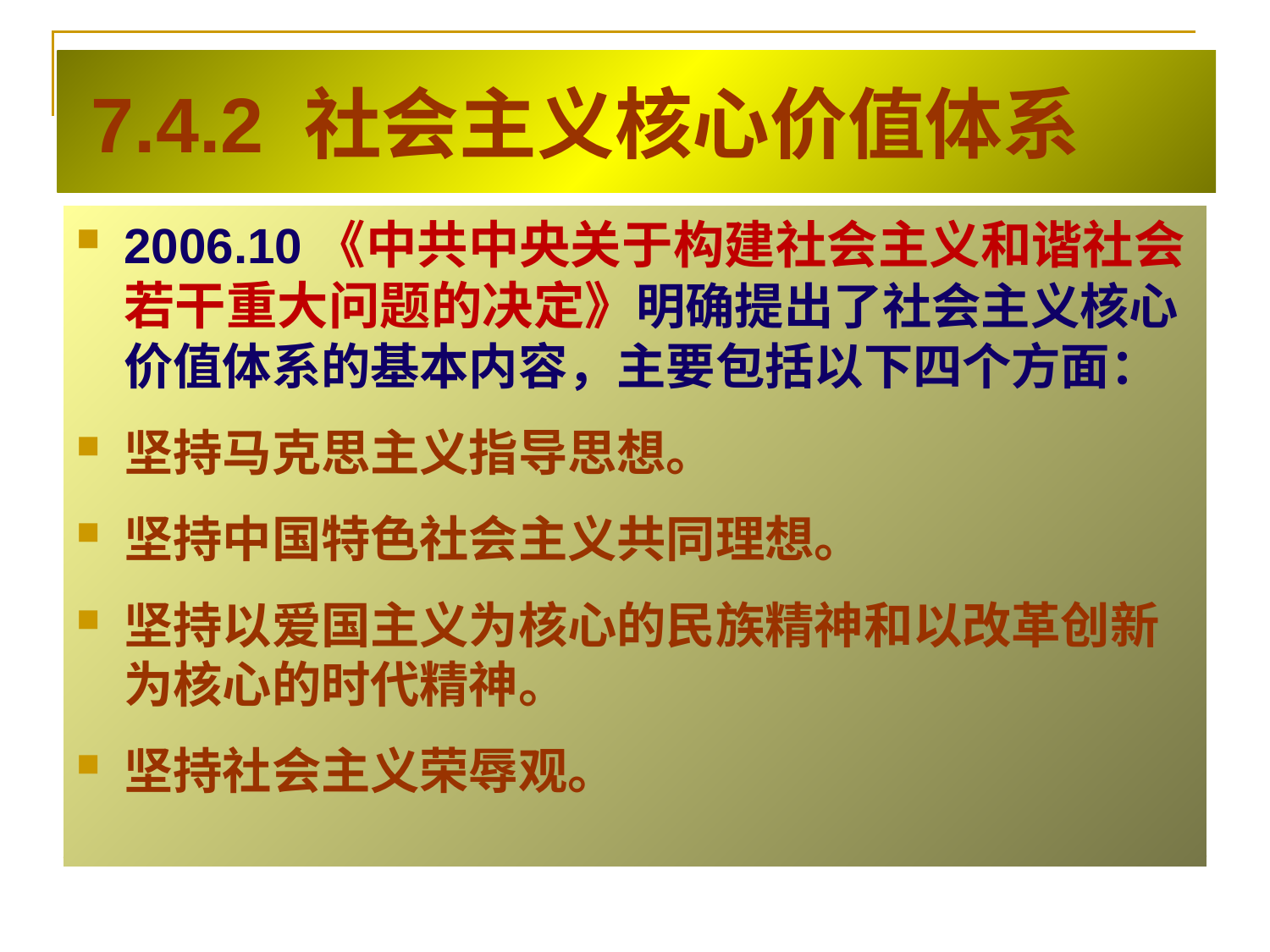

# 7.4.2 社会主义核心价值体系
2006.10《中共中央关于构建社会主义和谐社会若干重大问题的决定》明确提出了社会主义核心价值体系的基本内容，主要包括以下四个方面：
坚持马克思主义指导思想。
坚持中国特色社会主义共同理想。
坚持以爱国主义为核心的民族精神和以改革创新为核心的时代精神。
坚持社会主义荣辱观。
29